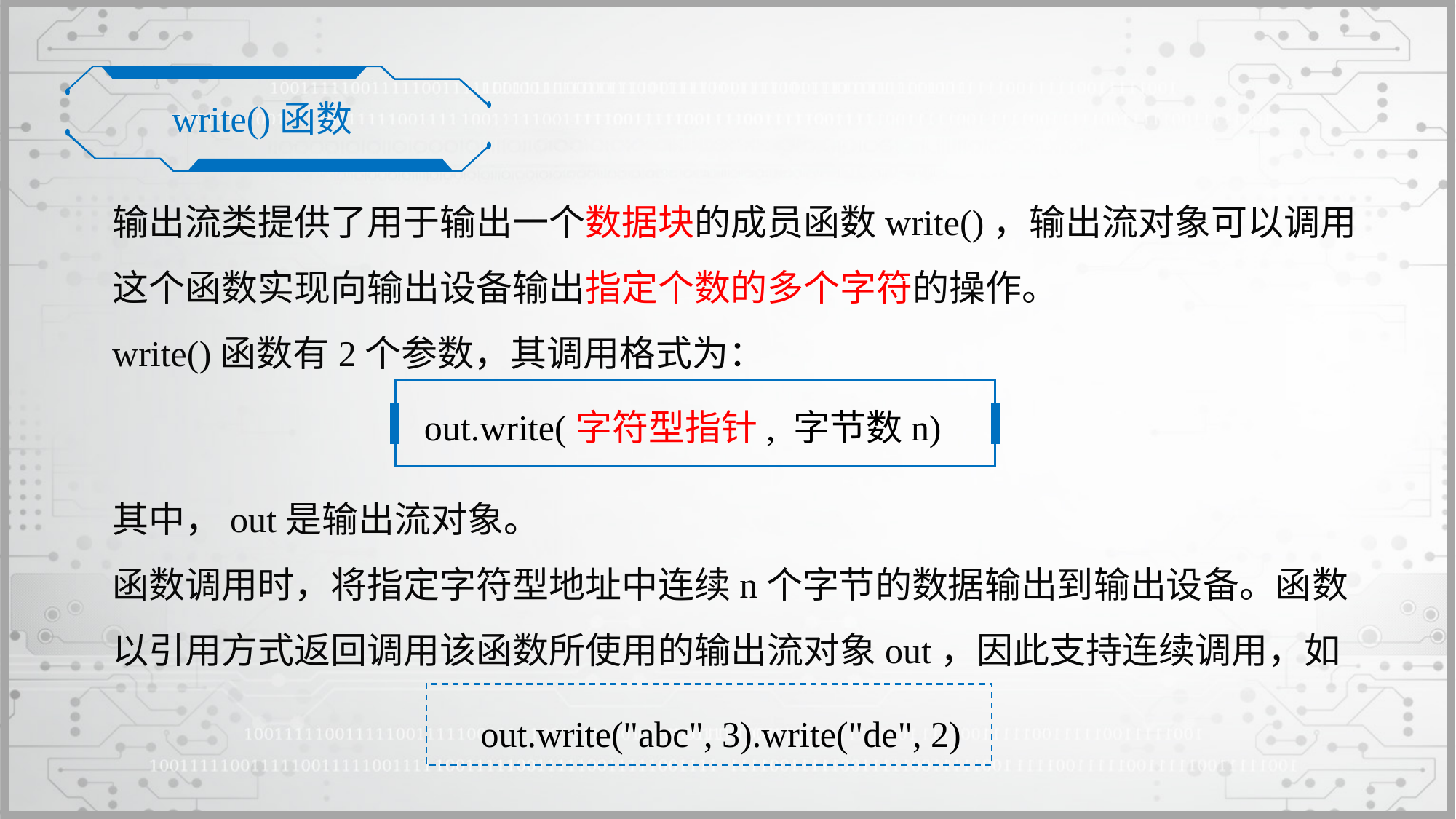

write()函数
输出流类提供了用于输出一个数据块的成员函数write()，输出流对象可以调用这个函数实现向输出设备输出指定个数的多个字符的操作。
write()函数有2个参数，其调用格式为：

out.write(字符型指针, 字节数n)
其中，out是输出流对象。
函数调用时，将指定字符型地址中连续n个字节的数据输出到输出设备。函数以引用方式返回调用该函数所使用的输出流对象out，因此支持连续调用，如

out.write("abc", 3).write("de", 2)